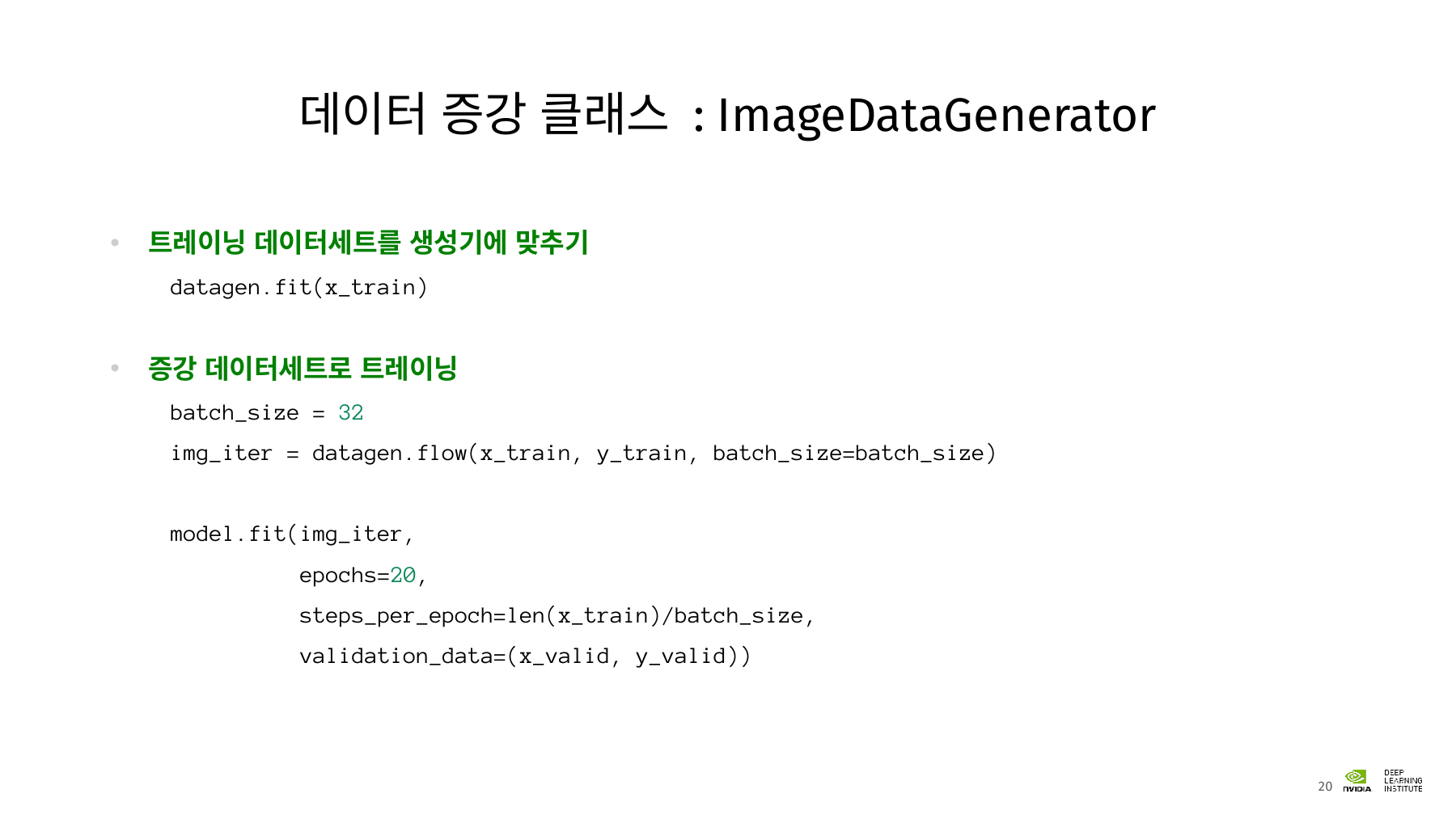

# 데이터 증강 클래스 : ImageDataGenerator

트레이닝 데이터세트를 생성기에 맞추기
datagen.fit(x_train)

증강 데이터세트로 트레이닝
batch_size = 32
img_iter = datagen.flow(x_train, y_train, batch_size=batch_size)

model.fit(img_iter,
          epochs=20,
          steps_per_epoch=len(x_train)/batch_size,
          validation_data=(x_valid, y_valid))